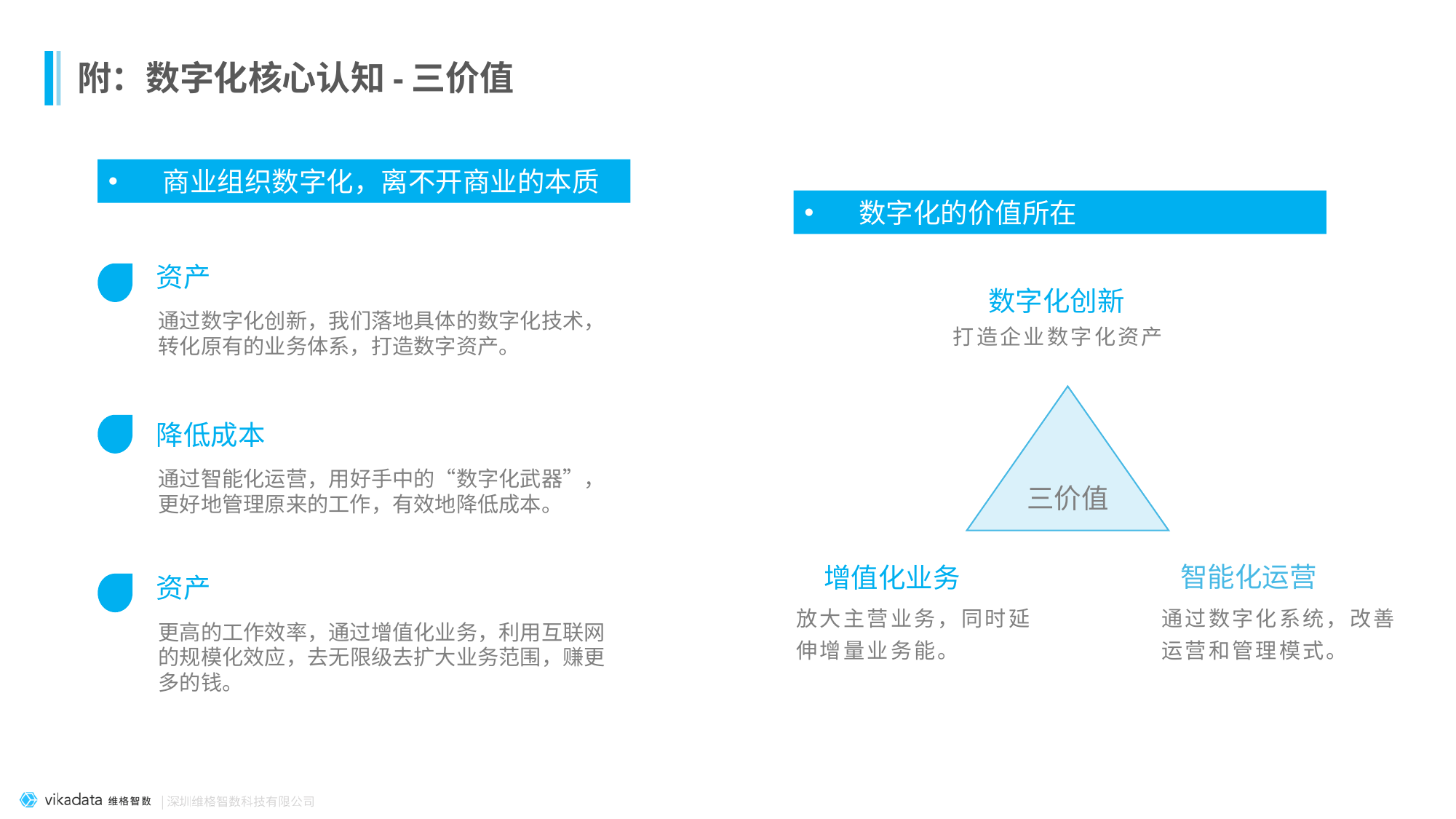

# 附：数字化核心认知-三价值
商业组织数字化，离不开商业的本质
数字化的价值所在
资产

数字化创新
通过数字化创新，我们落地具体的数字化技术，转化原有的业务体系，打造数字资产。
打造企业数字化资产

降低成本

通过智能化运营，用好手中的“数字化武器”，更好地管理原来的工作，有效地降低成本。
三价值
智能化运营
增值化业务
资产

放大主营业务，同时延伸增量业务能。
通过数字化系统，改善运营和管理模式。
更高的工作效率，通过增值化业务，利用互联网的规模化效应，去无限级去扩大业务范围，赚更多的钱。